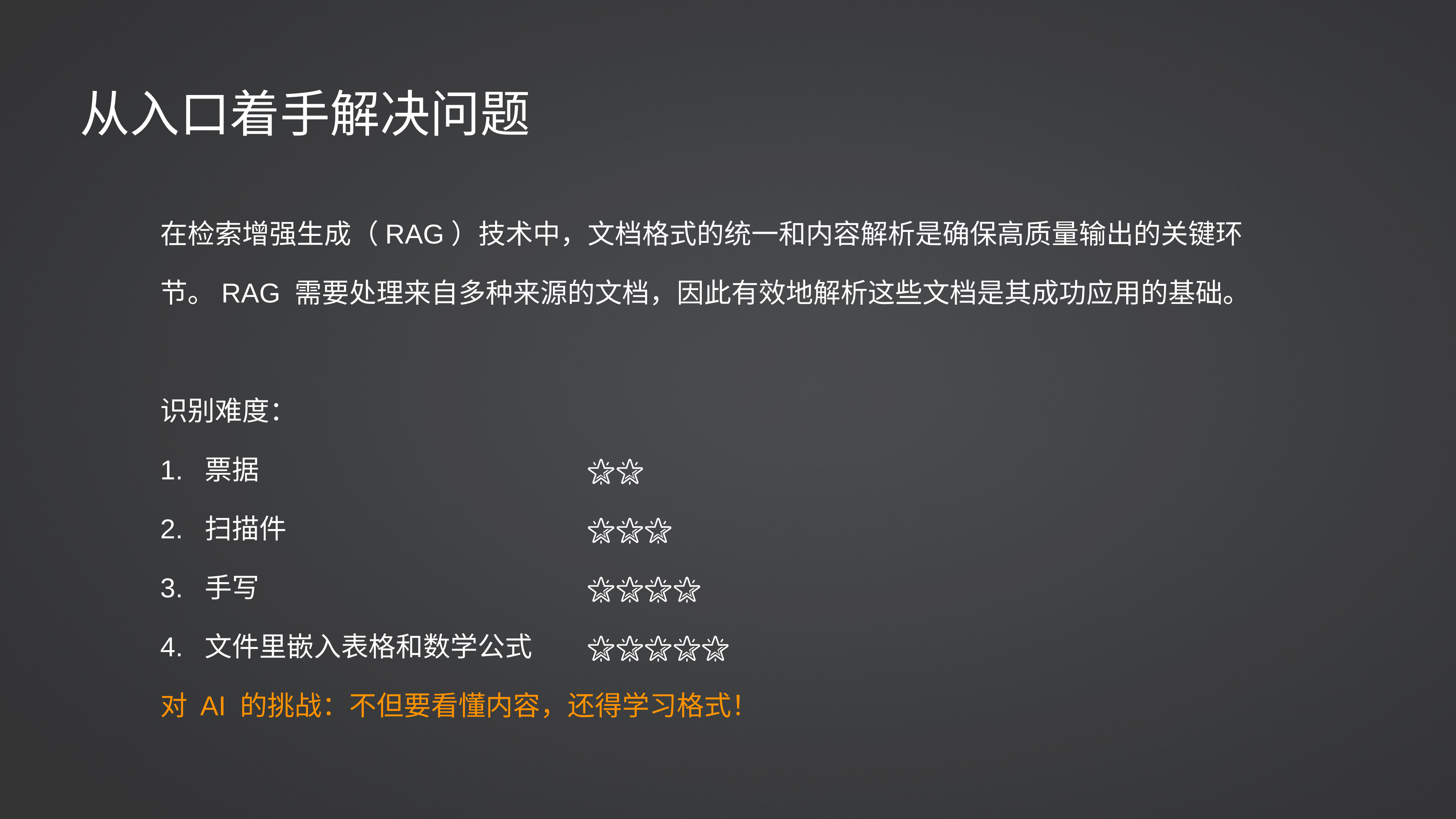

从入口着手解决问题
在检索增强生成（RAG）技术中，文档格式的统一和内容解析是确保高质量输出的关键环节。RAG 需要处理来自多种来源的文档，因此有效地解析这些文档是其成功应用的基础。

识别难度：
票据 						🌟🌟
扫描件 						🌟🌟🌟
手写 						🌟🌟🌟🌟
文件里嵌入表格和数学公式 	🌟🌟🌟🌟🌟
对 AI 的挑战：不但要看懂内容，还得学习格式！